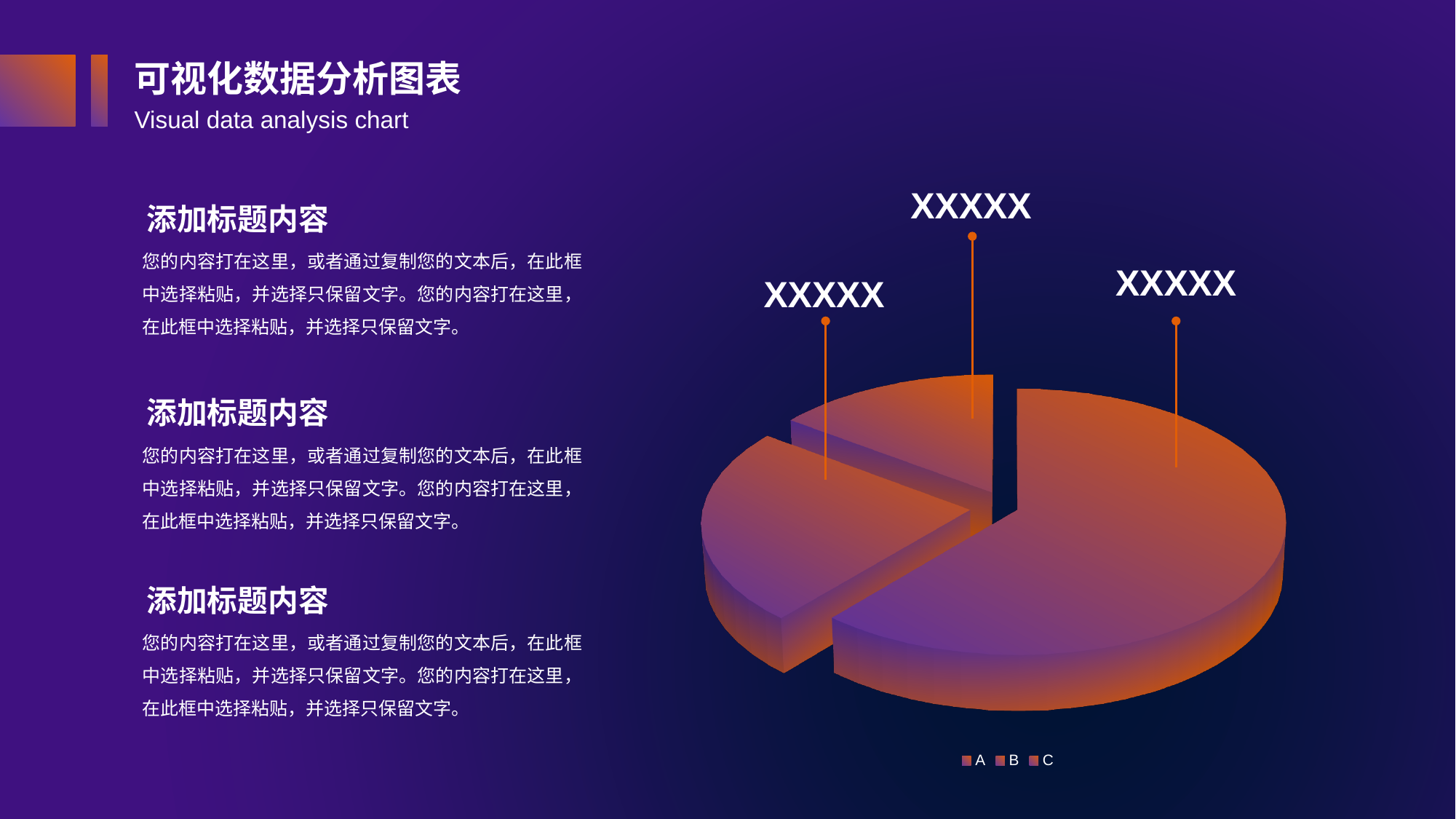

可视化数据分析图表

Visual data analysis chart
XXXXX
添加标题内容
您的内容打在这里，或者通过复制您的文本后，在此框中选择粘贴，并选择只保留文字。您的内容打在这里，在此框中选择粘贴，并选择只保留文字。
XXXXX
XXXXX

[unsupported chart]

添加标题内容
您的内容打在这里，或者通过复制您的文本后，在此框中选择粘贴，并选择只保留文字。您的内容打在这里，在此框中选择粘贴，并选择只保留文字。
添加标题内容
您的内容打在这里，或者通过复制您的文本后，在此框中选择粘贴，并选择只保留文字。您的内容打在这里，在此框中选择粘贴，并选择只保留文字。